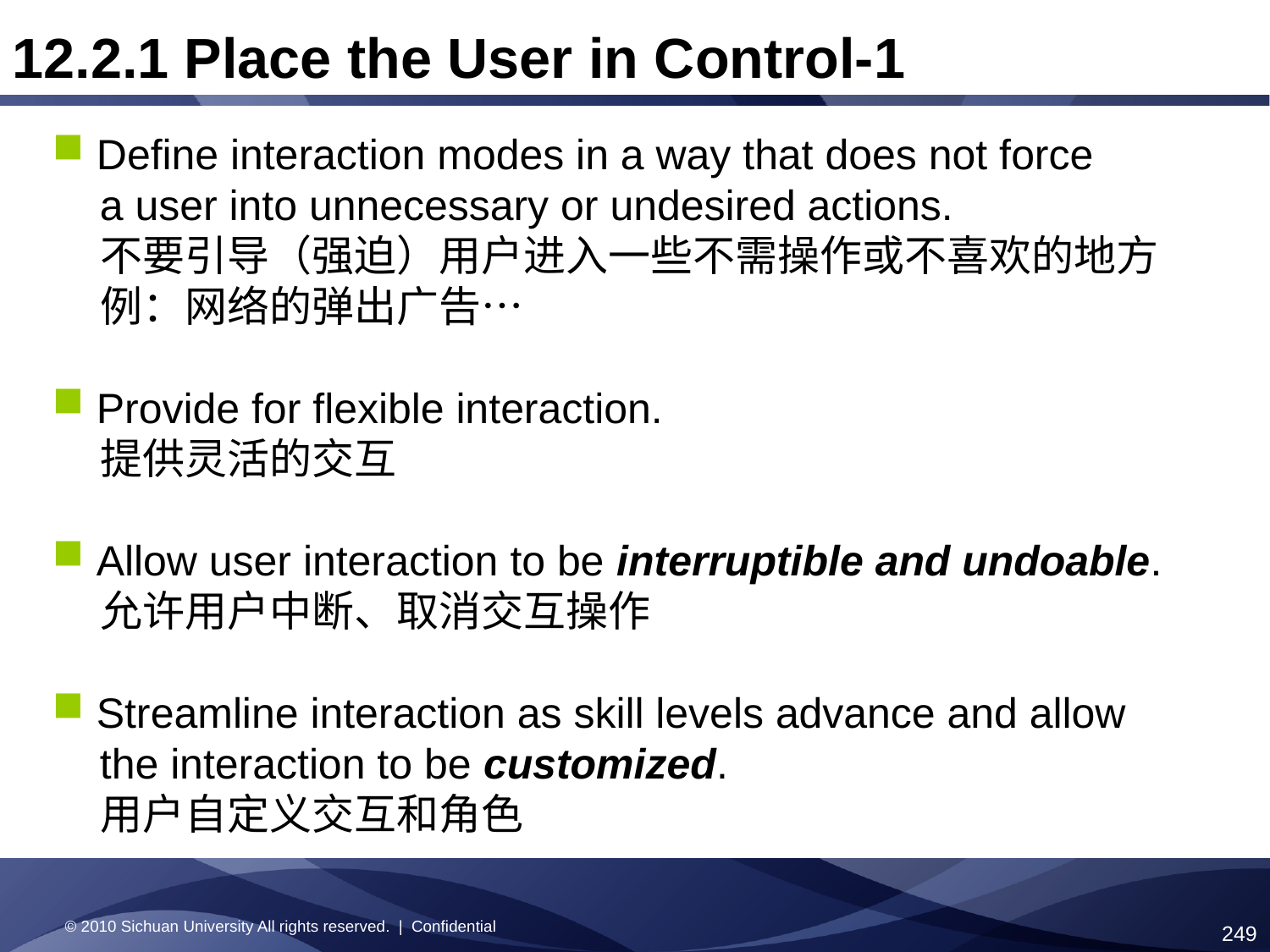

12.2.1 Place the User in Control-1
 Define interaction modes in a way that does not force
    a user into unnecessary or undesired actions.
    不要引导（强迫）用户进入一些不需操作或不喜欢的地方
    例：网络的弹出广告…

 Provide for flexible interaction.
    提供灵活的交互

 Allow user interaction to be interruptible and undoable.
    允许用户中断、取消交互操作

 Streamline interaction as skill levels advance and allow
    the interaction to be customized.
    用户自定义交互和角色

© 2010 Sichuan University All rights reserved.  |  Confidential
249